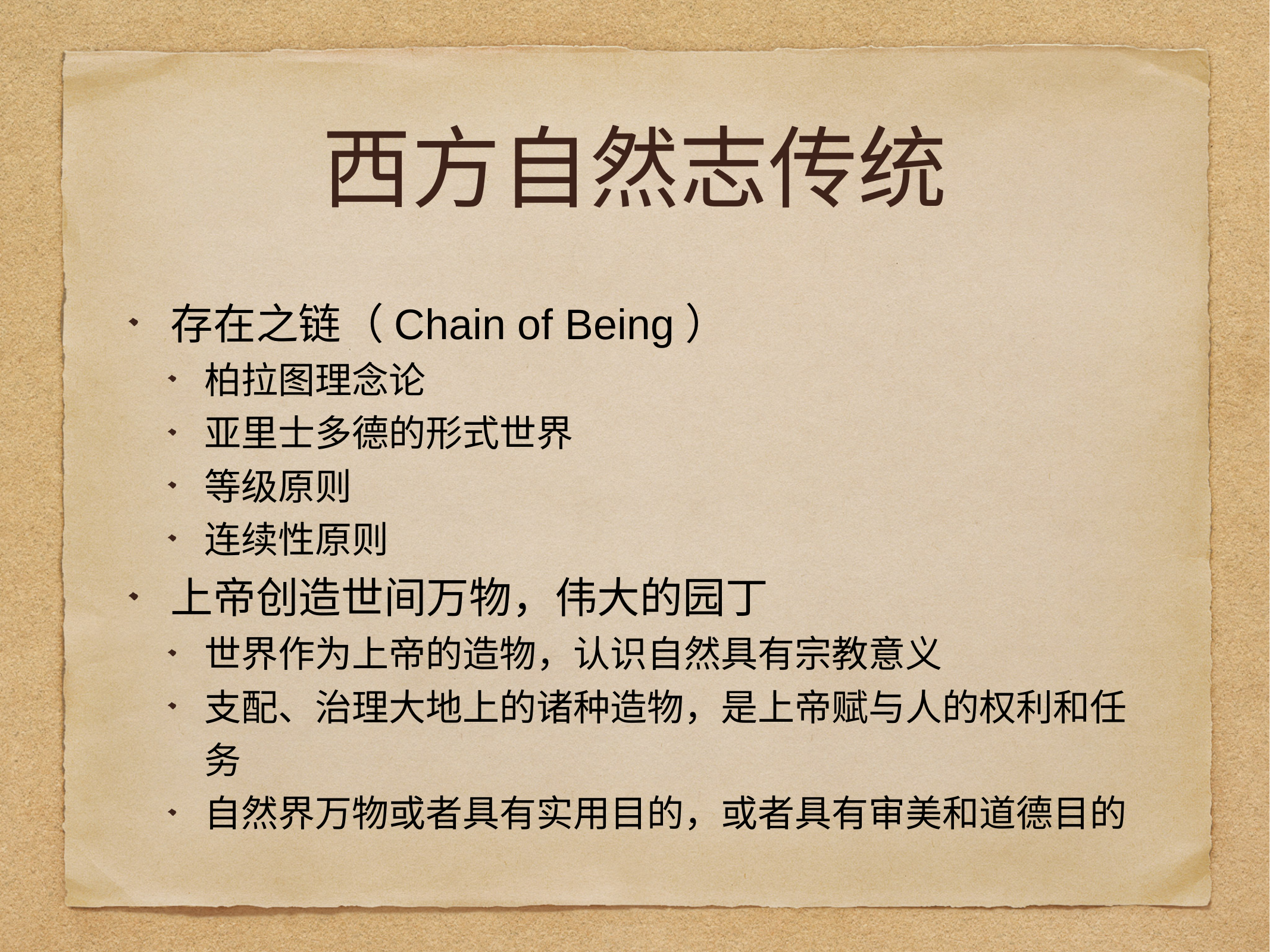

# 西方自然志传统
存在之链（Chain of Being）
柏拉图理念论
亚里士多德的形式世界
等级原则
连续性原则
上帝创造世间万物，伟大的园丁
世界作为上帝的造物，认识自然具有宗教意义
支配、治理大地上的诸种造物，是上帝赋与人的权利和任务
自然界万物或者具有实用目的，或者具有审美和道德目的